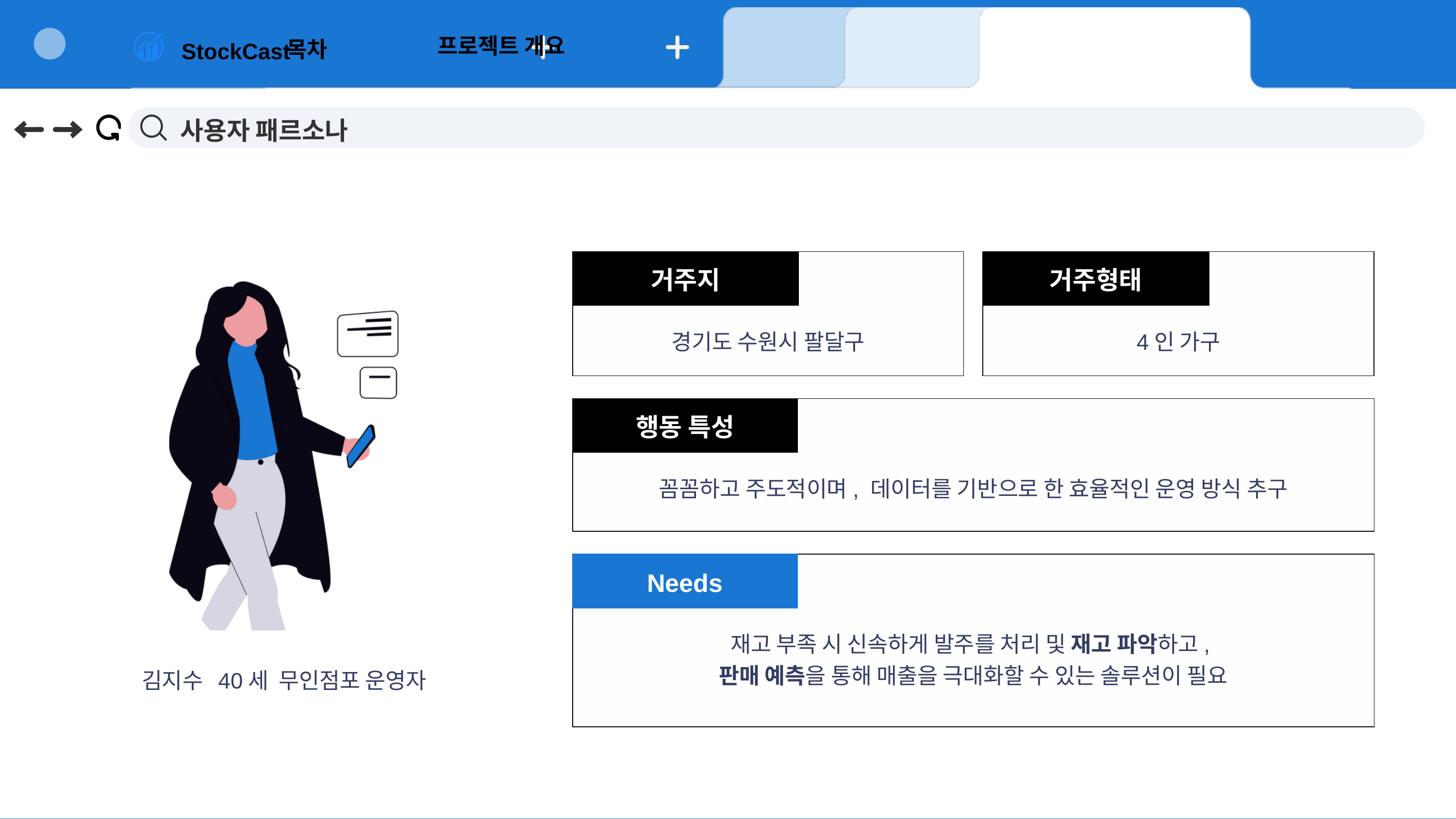

프로젝트 개요

목차
StockCast

사용자 패르소나

거주지
거주형태

경기도 수원시 팔달구
4인 가구

행동 특성
꼼꼼하고 주도적이며, 데이터를 기반으로 한 효율적인 운영 방식 추구

Needs
재고 부족 시 신속하게 발주를 처리 및 재고 파악하고,
판매 예측을 통해 매출을 극대화할 수 있는 솔루션이 필요
김지수  40세  무인점포 운영자